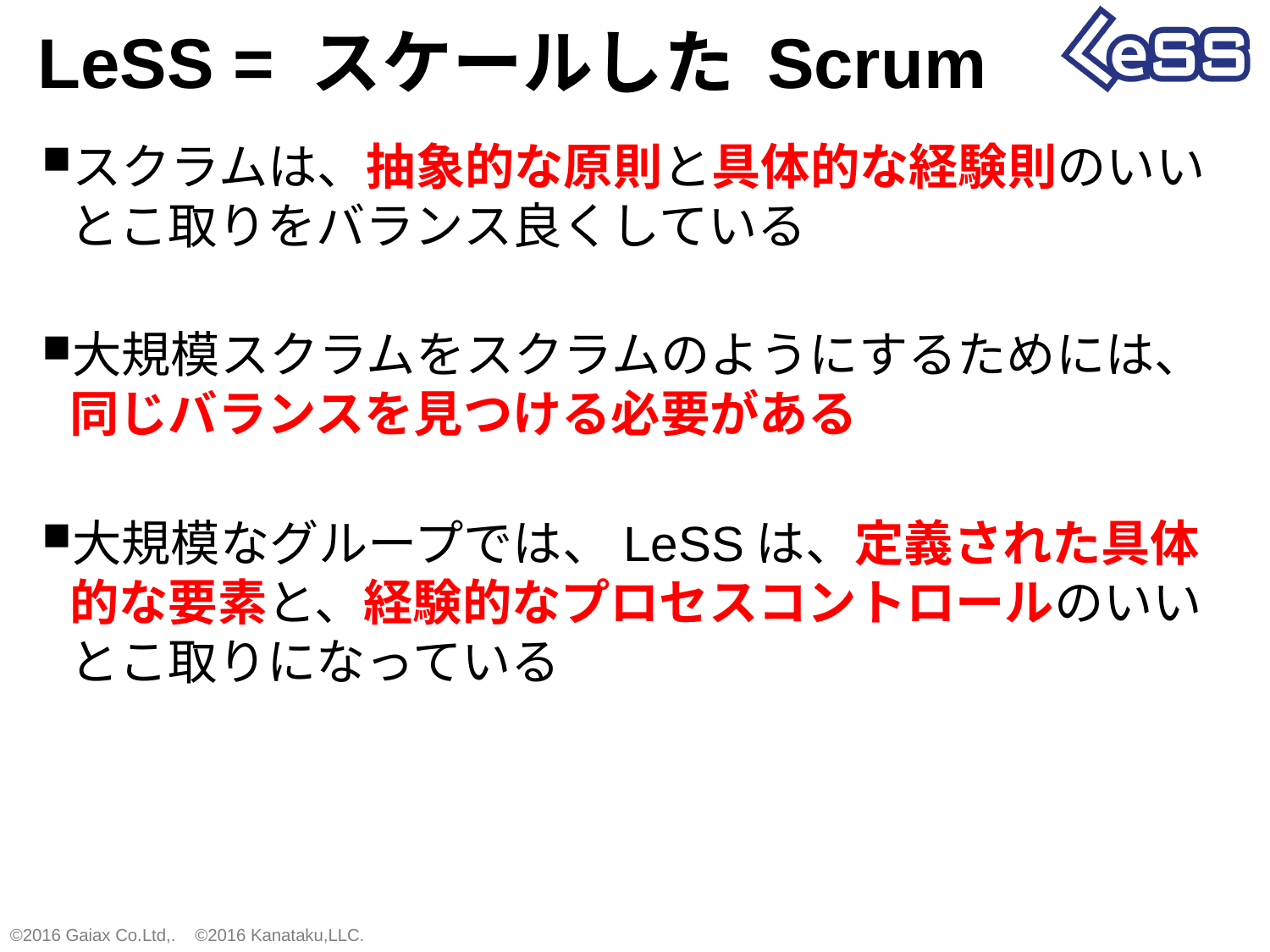

# LeSS = スケールした Scrum
スクラムは、抽象的な原則と具体的な経験則のいいとこ取りをバランス良くしている

大規模スクラムをスクラムのようにするためには、同じバランスを見つける必要がある

大規模なグループでは、LeSSは、定義された具体的な要素と、経験的なプロセスコントロールのいいとこ取りになっている